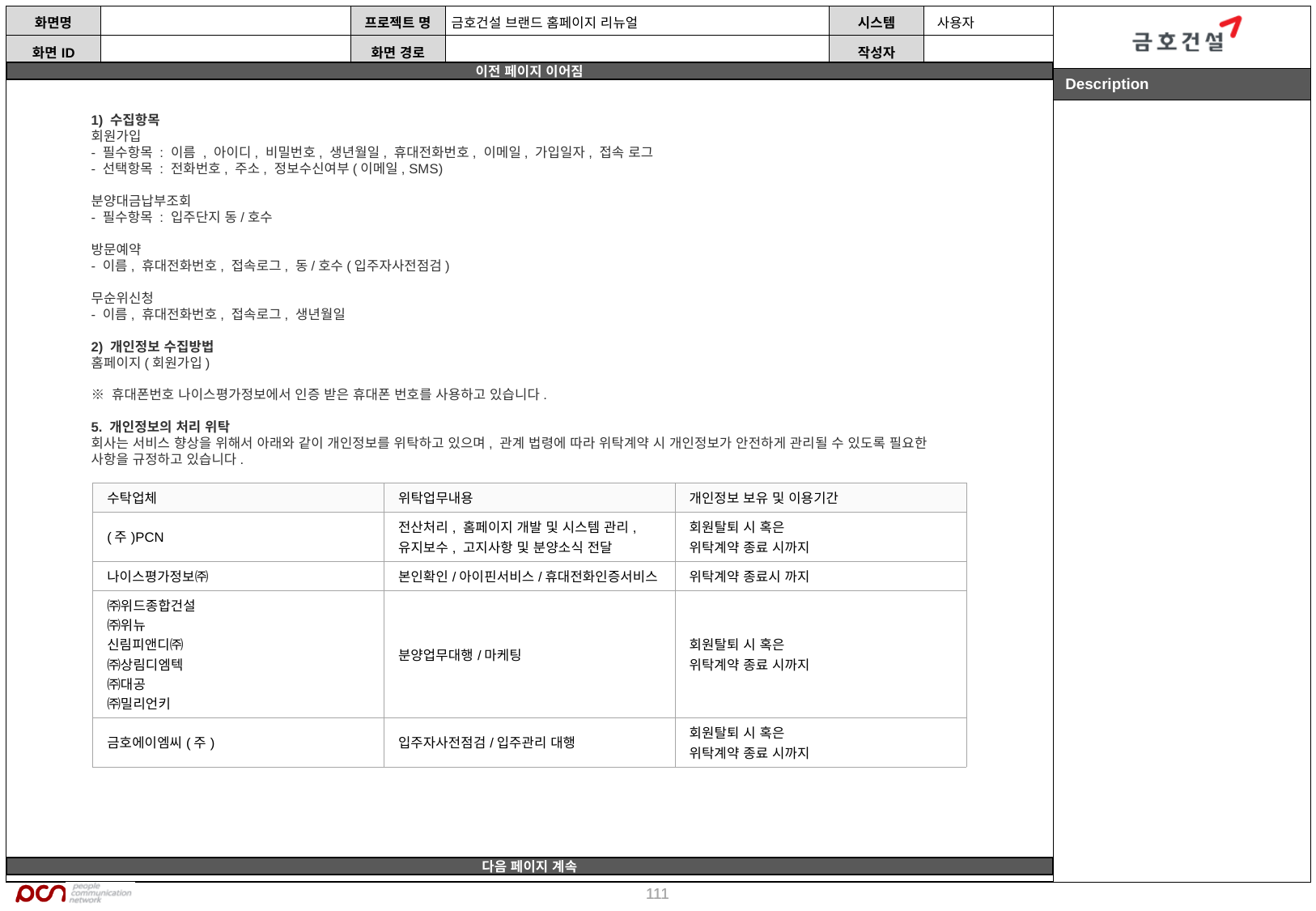

1) 수집항목
회원가입
- 필수항목 : 이름 , 아이디, 비밀번호, 생년월일, 휴대전화번호, 이메일, 가입일자, 접속 로그
- 선택항목 : 전화번호, 주소, 정보수신여부(이메일, SMS)

분양대금납부조회
- 필수항목 : 입주단지 동/호수

방문예약
- 이름, 휴대전화번호, 접속로그, 동/호수(입주자사전점검)

무순위신청
- 이름, 휴대전화번호, 접속로그, 생년월일

2) 개인정보 수집방법
홈페이지(회원가입)

※ 휴대폰번호 나이스평가정보에서 인증 받은 휴대폰 번호를 사용하고 있습니다.

5. 개인정보의 처리 위탁
회사는 서비스 향상을 위해서 아래와 같이 개인정보를 위탁하고 있으며, 관계 법령에 따라 위탁계약 시 개인정보가 안전하게 관리될 수 있도록 필요한 사항을 규정하고 있습니다.

| 수탁업체 | 위탁업무내용 | 개인정보 보유 및 이용기간 |
| --- | --- | --- |
| (주)PCN | 전산처리, 홈페이지 개발 및 시스템 관리, 유지보수, 고지사항 및 분양소식 전달 | 회원탈퇴 시 혹은 위탁계약 종료 시까지 |
| 나이스평가정보㈜ | 본인확인/아이핀서비스/휴대전화인증서비스 | 위탁계약 종료시 까지 |
| ㈜위드종합건설 ㈜위뉴 신림피앤디㈜ ㈜상림디엠텍 ㈜대공 ㈜밀리언키 | 분양업무대행/마케팅 | 회원탈퇴 시 혹은 위탁계약 종료 시까지 |
| 금호에이엠씨(주) | 입주자사전점검/입주관리 대행 | 회원탈퇴 시 혹은 위탁계약 종료 시까지 |